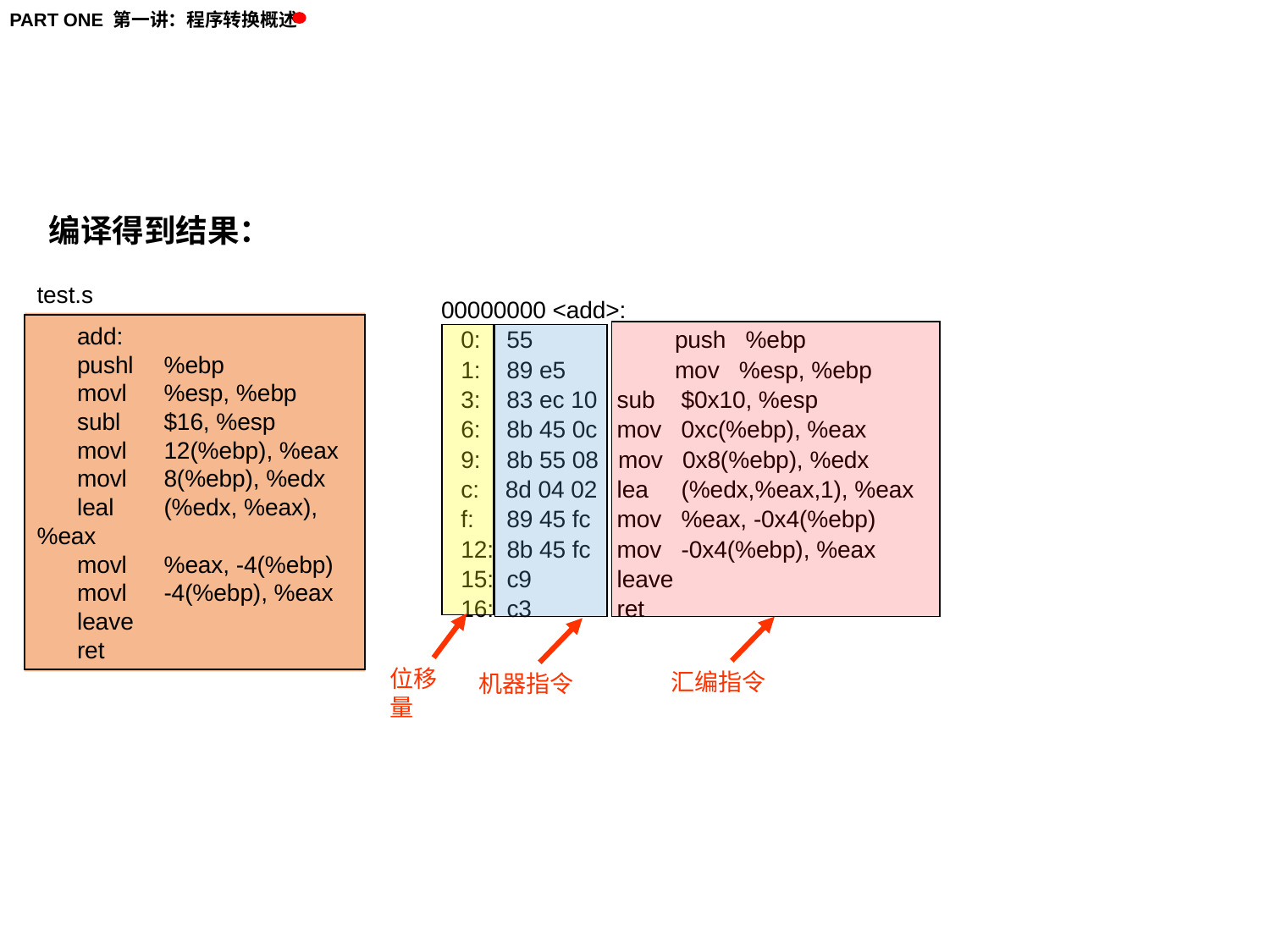

PART ONE 第一讲：程序转换概述

编译得到结果：
test.s

00000000 <add>:
   0:    55	   push   %ebp
   1:    89 e5	   mov   %esp, %ebp
   3:    83 ec 10   sub    $0x10, %esp
   6:    8b 45 0c   mov   0xc(%ebp), %eax
   9:    8b 55 08   mov   0x8(%ebp), %edx
   c:    8d 04 02   lea     (%edx,%eax,1), %eax
   f:     89 45 fc    mov   %eax, -0x4(%ebp)
   12:  8b 45 fc    mov   -0x4(%ebp), %eax
   15:  c9             leave
   16:  c3             ret

add:
pushl	%ebp
movl	%esp, %ebp
subl 	$16, %esp
movl	12(%ebp), %eax
movl	8(%ebp), %edx
leal  	(%edx, %eax), %eax
movl	%eax, -4(%ebp)
movl	-4(%ebp), %eax
leave
ret

汇编指令

位移量

机器指令